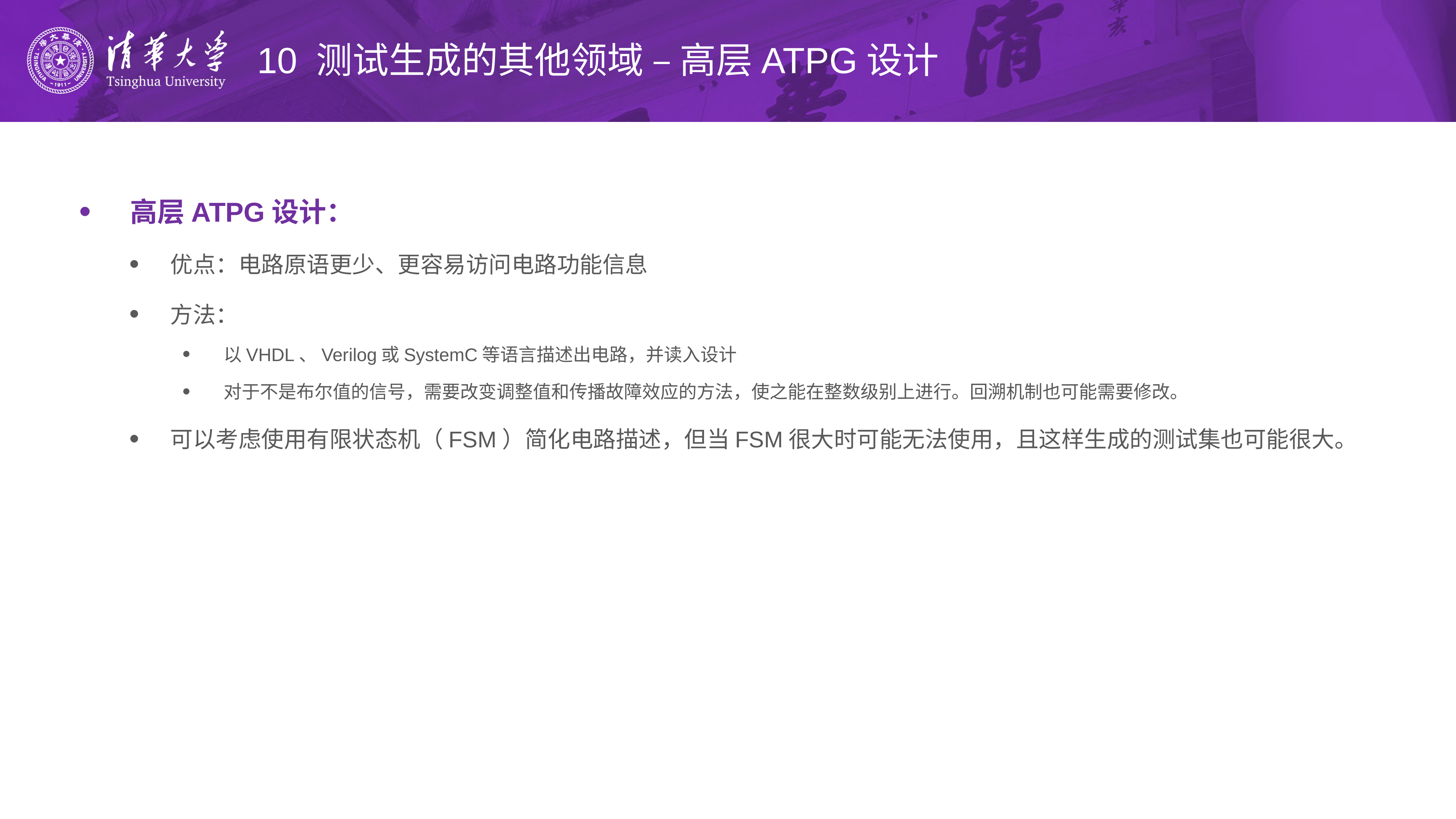

# 10 测试生成的其他领域 – 高层ATPG设计
高层ATPG设计：
优点：电路原语更少、更容易访问电路功能信息
方法：
以VHDL、Verilog或SystemC等语言描述出电路，并读入设计
对于不是布尔值的信号，需要改变调整值和传播故障效应的方法，使之能在整数级别上进行。回溯机制也可能需要修改。
可以考虑使用有限状态机（FSM）简化电路描述，但当FSM很大时可能无法使用，且这样生成的测试集也可能很大。